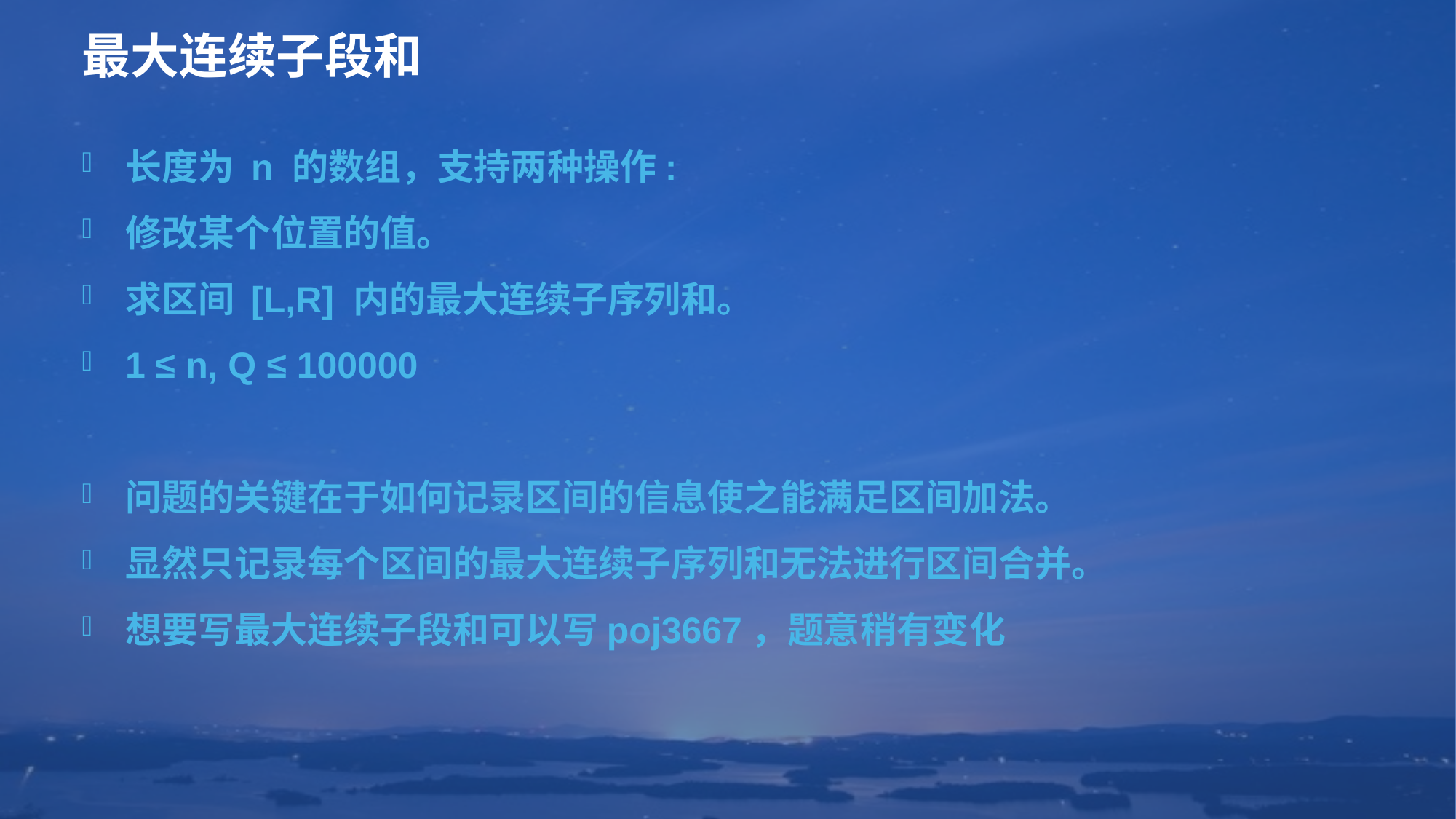

# 最大连续子段和
长度为 n 的数组，支持两种操作:
修改某个位置的值。
求区间 [L,R] 内的最大连续子序列和。
1 ≤ n, Q ≤ 100000

问题的关键在于如何记录区间的信息使之能满足区间加法。
显然只记录每个区间的最大连续子序列和无法进行区间合并。
想要写最大连续子段和可以写poj3667，题意稍有变化